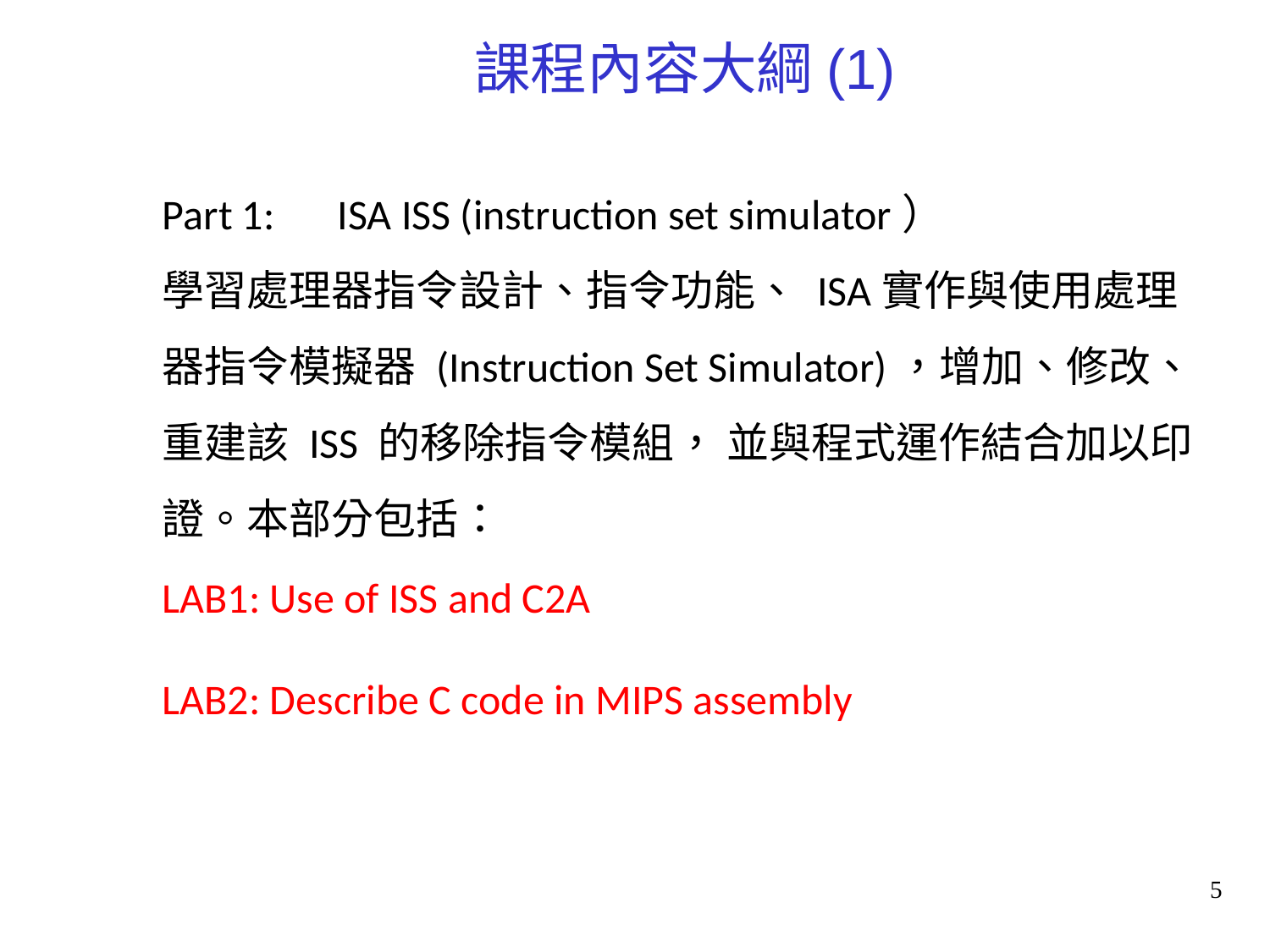

課程內容大綱(1)
Part 1:　ISA ISS (instruction set simulator）
學習處理器指令設計、指令功能、 ISA實作與使用處理器指令模擬器 (Instruction Set Simulator)，增加、修改、重建該 ISS 的移除指令模組， 並與程式運作結合加以印證。本部分包括：
LAB1: Use of ISS and C2A

LAB2: Describe C code in MIPS assembly
5